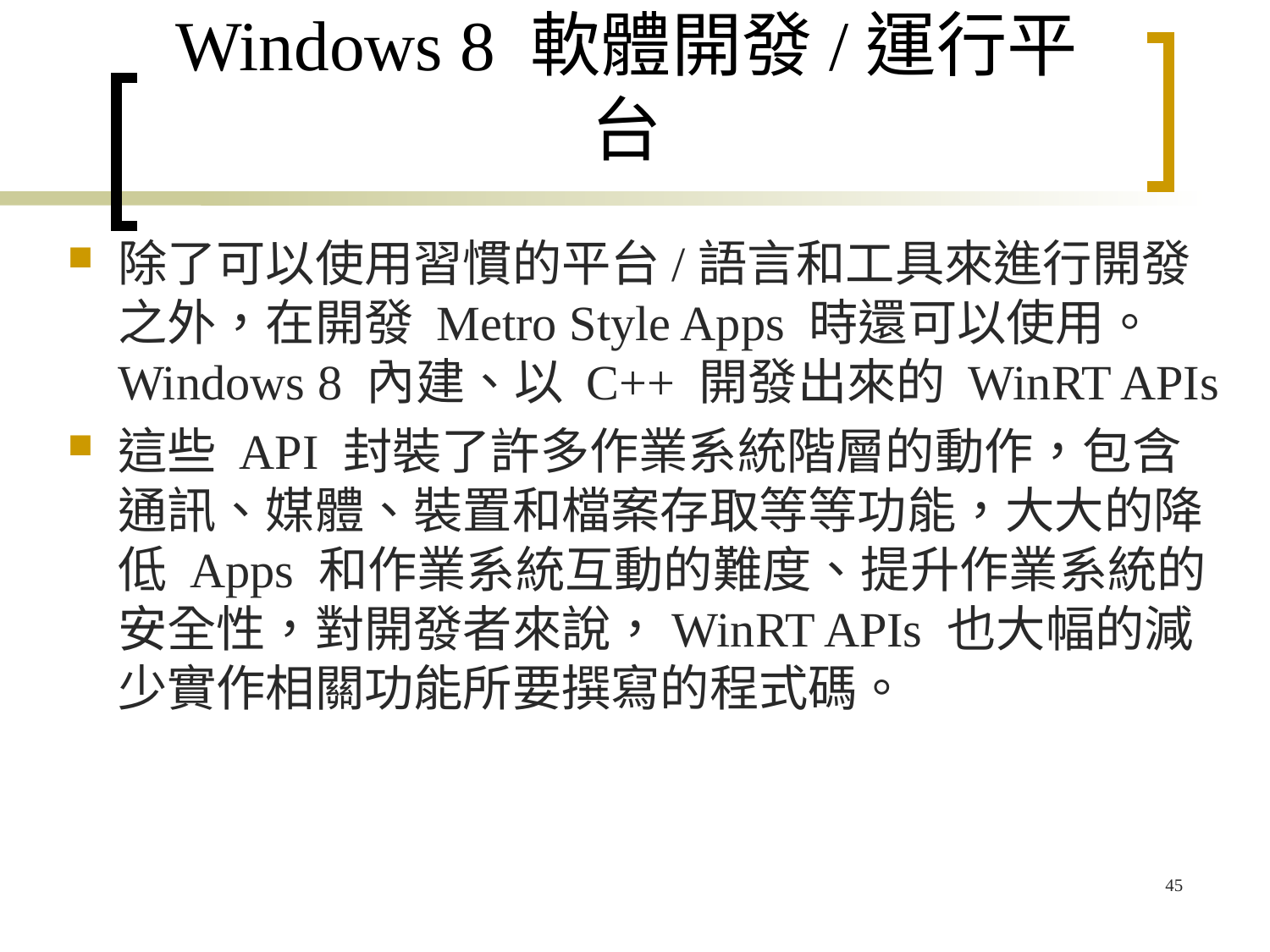

# Windows 8 軟體開發/運行平台
除了可以使用習慣的平台/語言和工具來進行開發之外，在開發 Metro Style Apps 時還可以使用。 Windows 8 內建、以 C++ 開發出來的 WinRT APIs
這些 API 封裝了許多作業系統階層的動作，包含通訊、媒體、裝置和檔案存取等等功能，大大的降低 Apps 和作業系統互動的難度、提升作業系統的安全性，對開發者來說，WinRT APIs 也大幅的減少實作相關功能所要撰寫的程式碼。
45